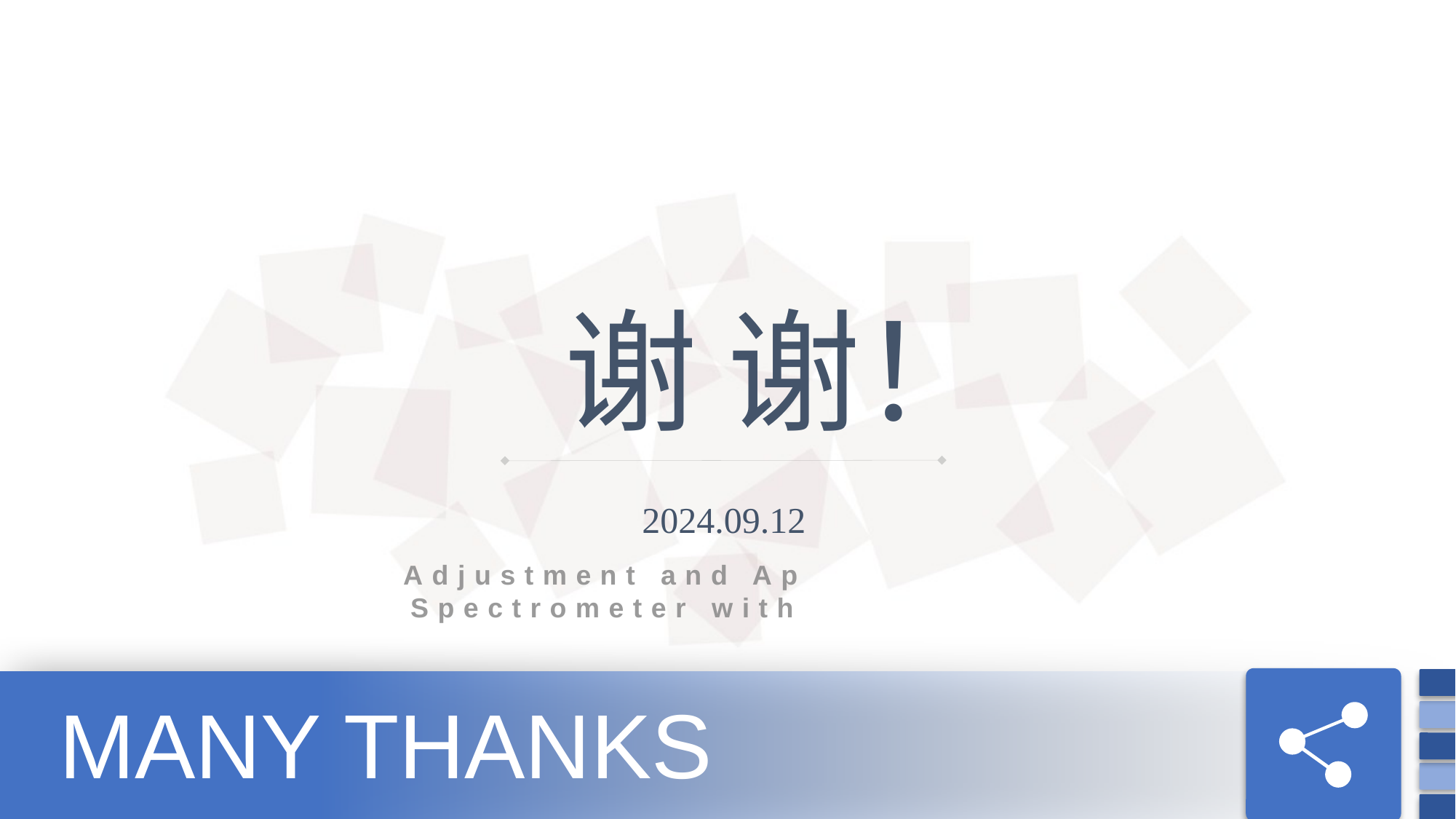

谢 谢！
2024.09.12
Adjustment and Application of Spectrometer with Goniometer

MANY THANKS